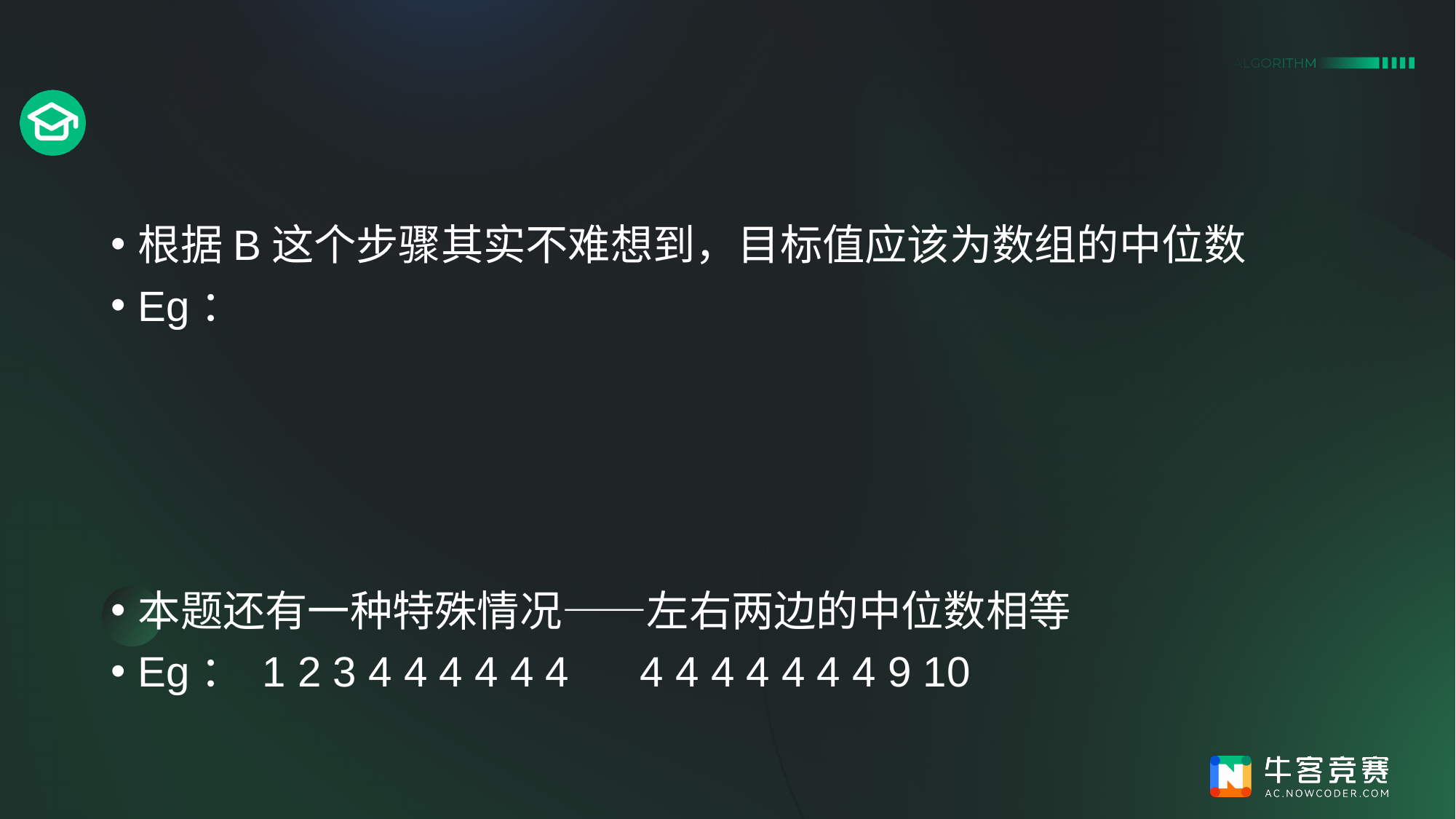

#
根据B这个步骤其实不难想到，目标值应该为数组的中位数
Eg：

本题还有一种特殊情况——左右两边的中位数相等
Eg： 1 2 3 4 4 4 4 4 4      4 4 4 4 4 4 4 9 10